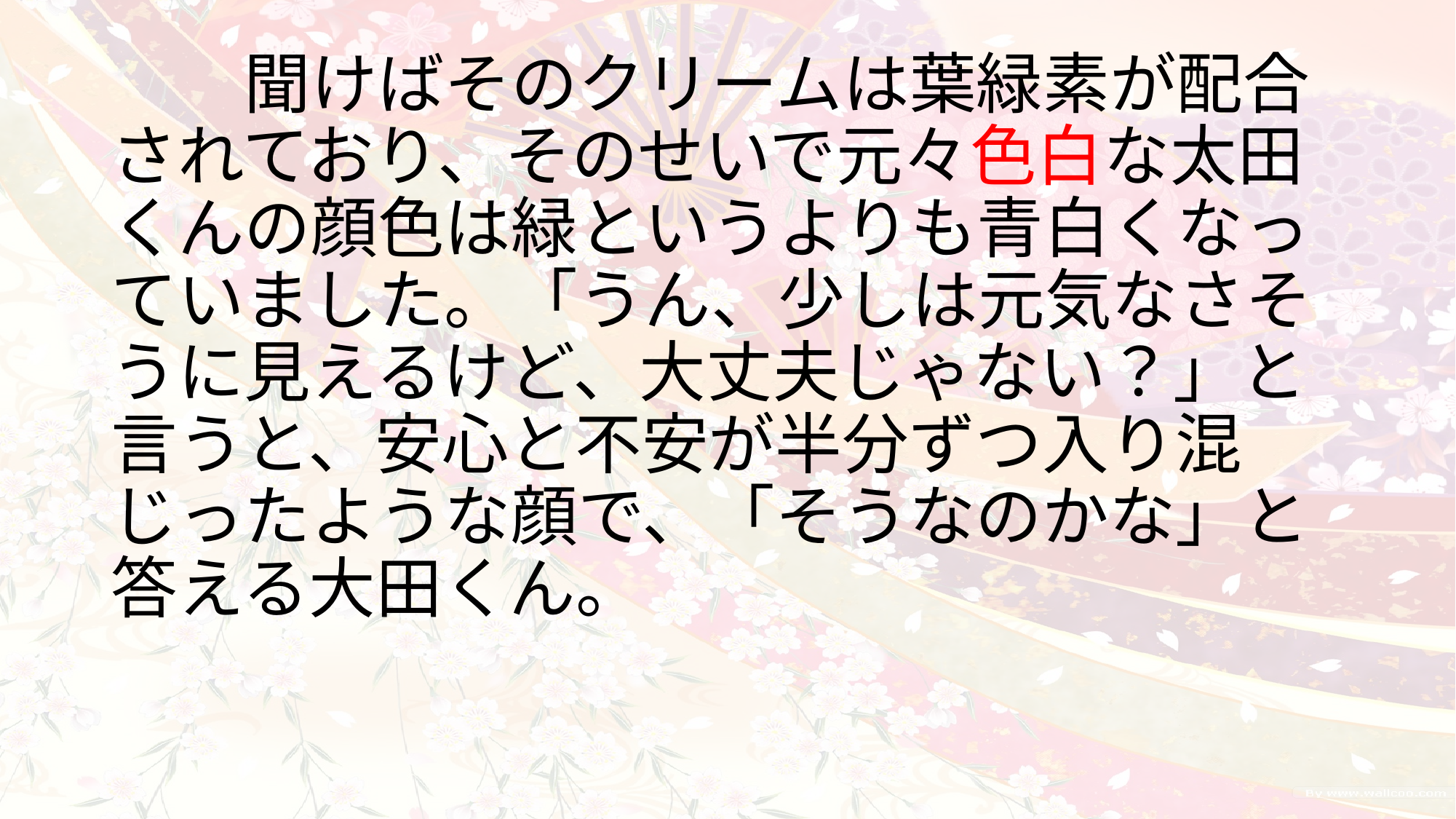

聞けばそのクリームは葉緑素が配合されており、そのせいで元々色白な太田くんの顔色は緑というよりも青白くなっていました。「うん、少しは元気なさそうに見えるけど、大丈夫じゃない？」と言うと、安心と不安が半分ずつ入り混じったような顔で、「そうなのかな」と答える大田くん。